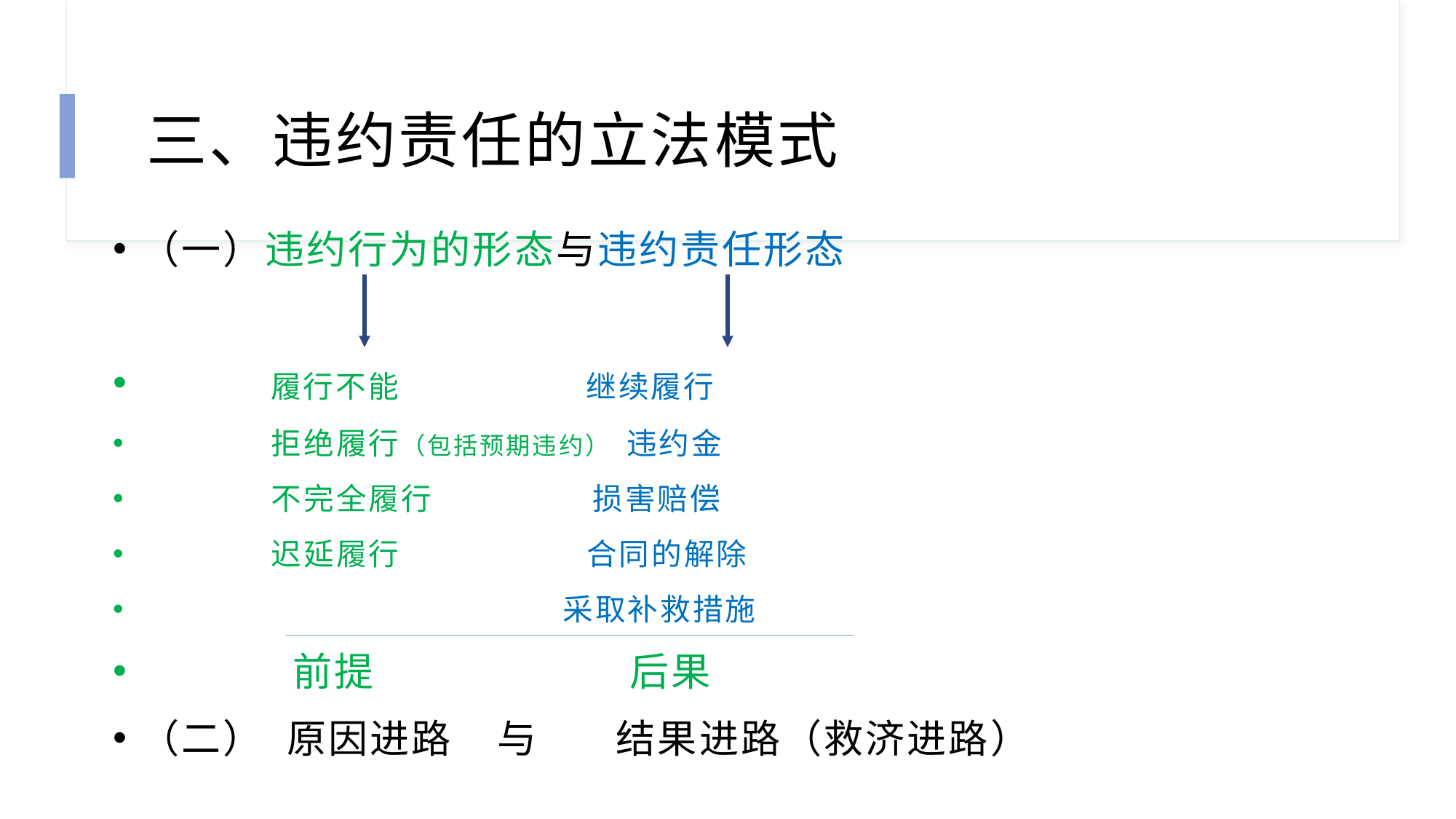

# 三、违约责任的立法模式
（一）违约行为的形态与违约责任形态

           履行不能                     继续履行
              拒绝履行（包括预期违约）  违约金
              不完全履行                  损害赔偿
              迟延履行                     合同的解除
                                               采取补救措施
             前提                       后果
（二）  原因进路    与       结果进路（救济进路）